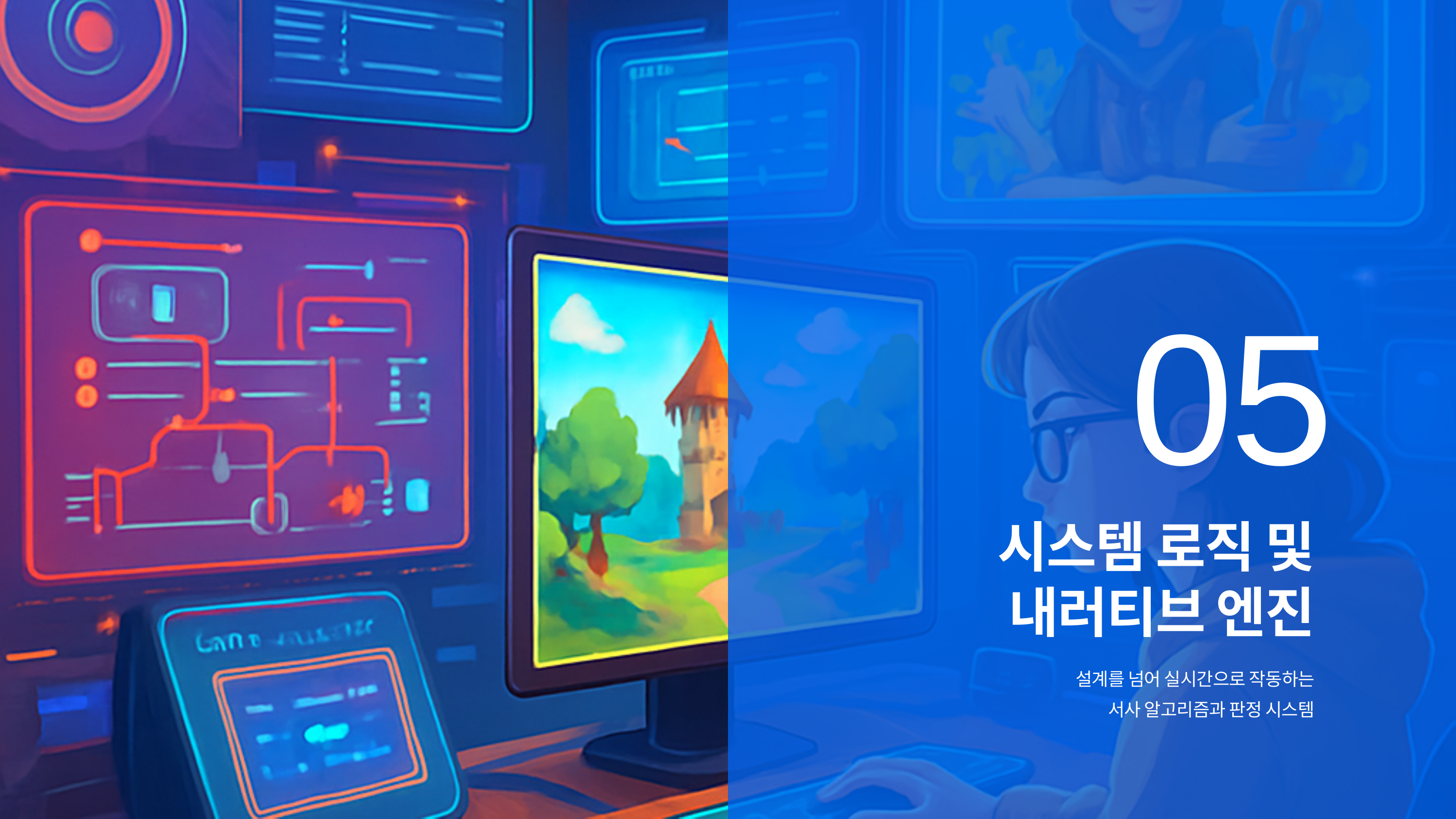

05
시스템 로직 및
내러티브 엔진
설계를 넘어 실시간으로 작동하는
서사 알고리즘과 판정 시스템